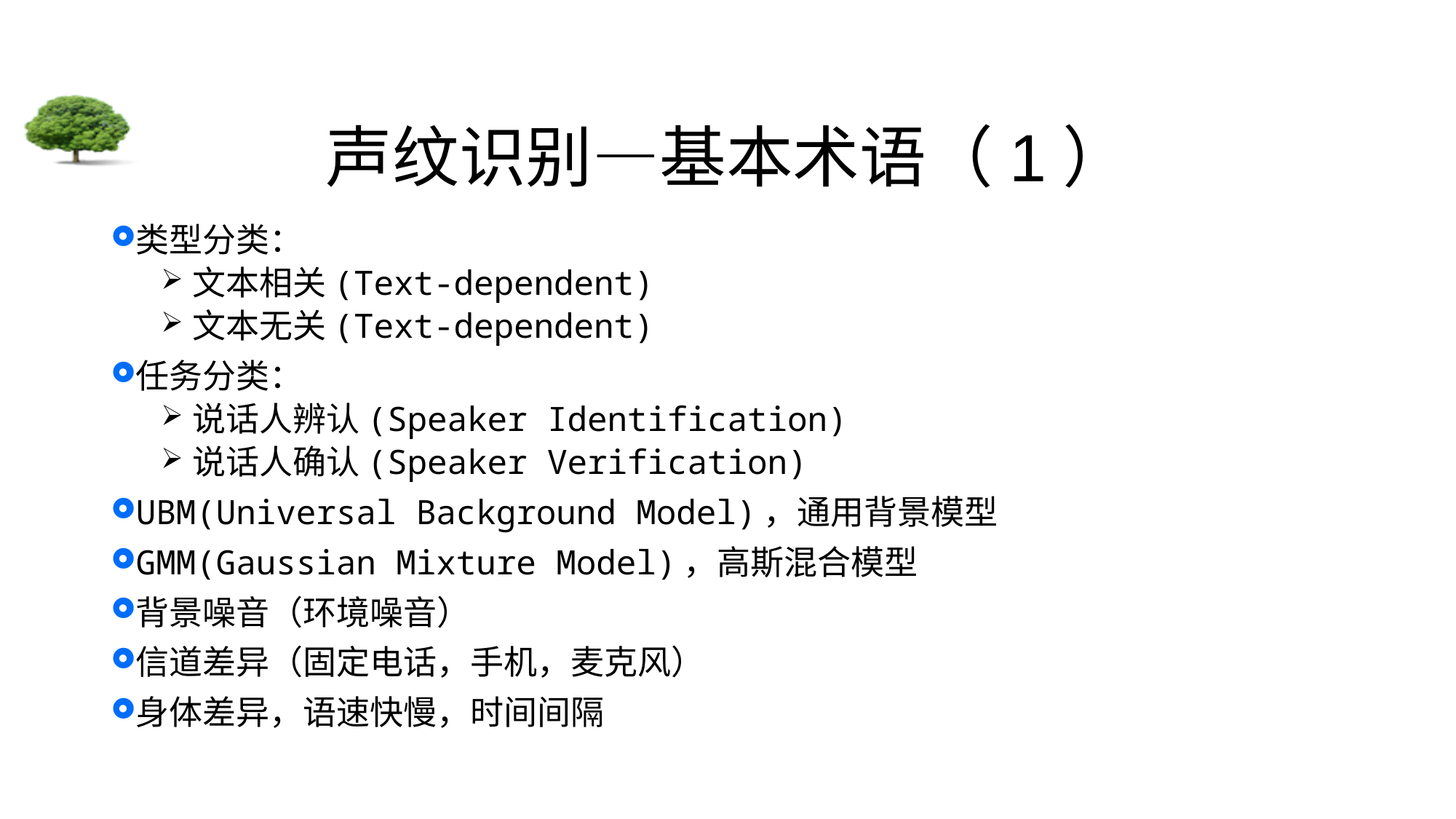

# 声纹识别—基本术语（1）
类型分类：
文本相关(Text-dependent)
文本无关(Text-dependent)
任务分类：
说话人辨认(Speaker Identification)
说话人确认(Speaker Verification)
UBM(Universal Background Model)，通用背景模型
GMM(Gaussian Mixture Model)，高斯混合模型
背景噪音（环境噪音）
信道差异（固定电话，手机，麦克风）
身体差异，语速快慢，时间间隔